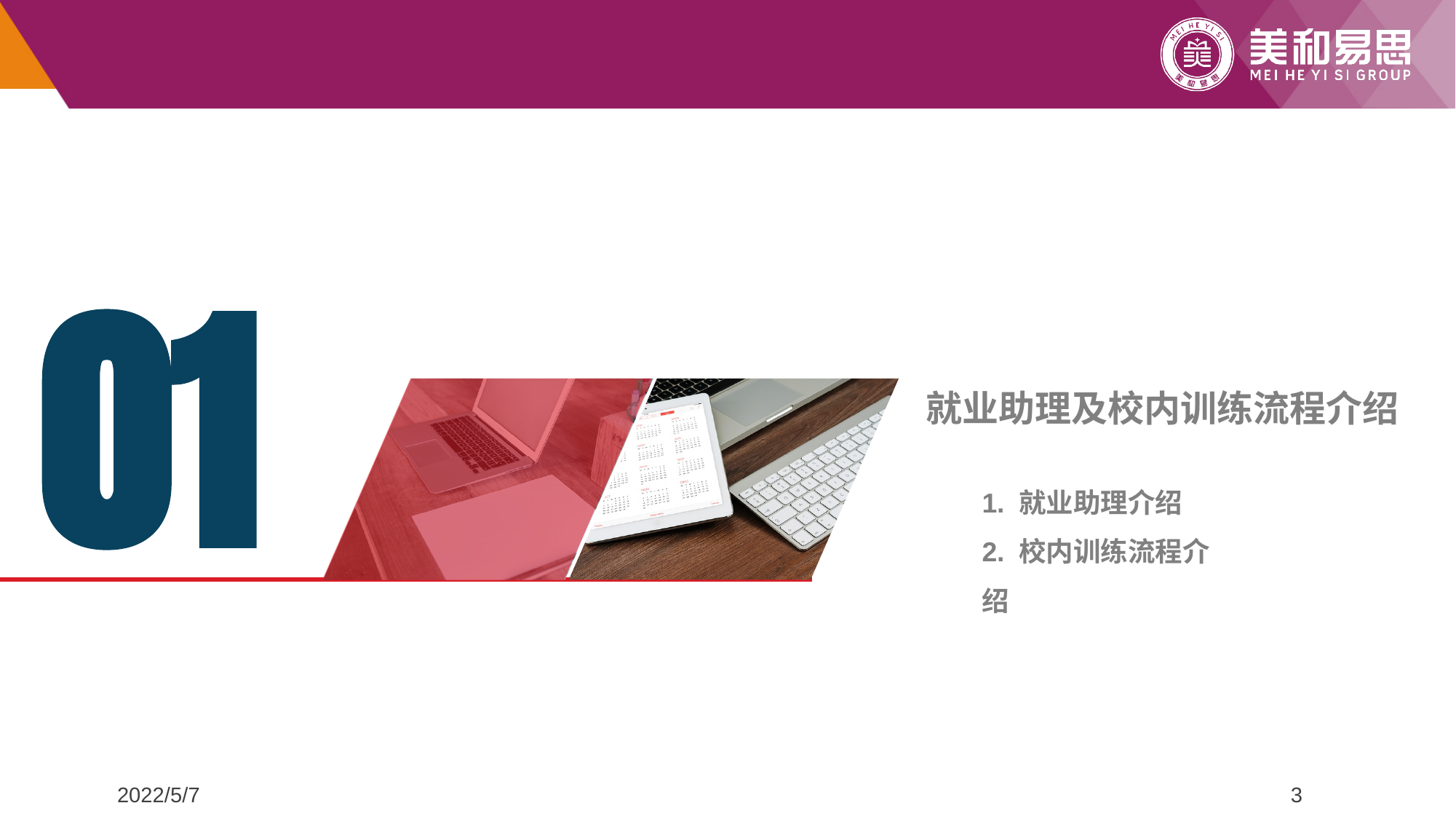

01

就业助理及校内训练流程介绍
1. 就业助理介绍
2. 校内训练流程介绍
2022/5/7
3